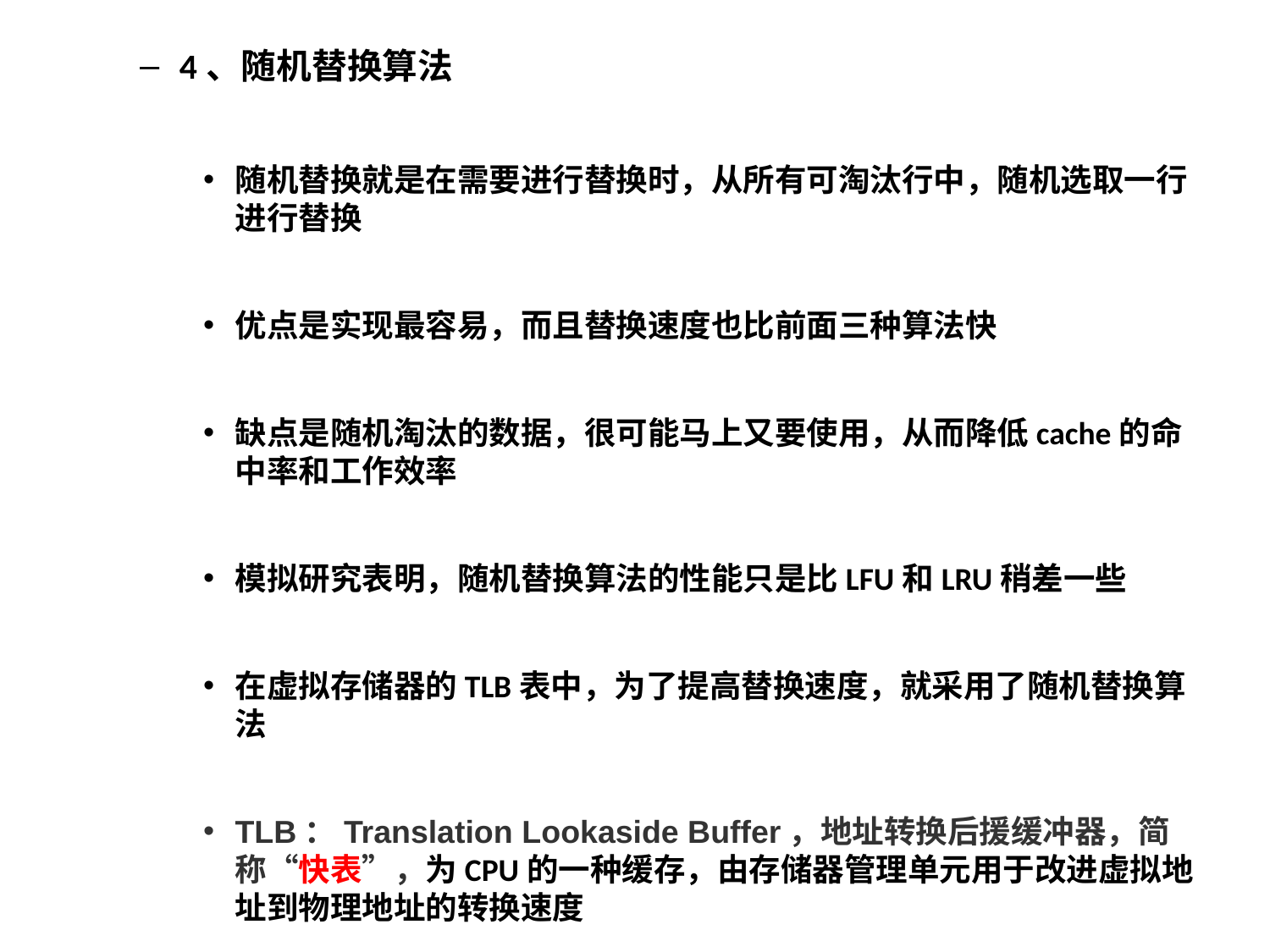

4、随机替换算法

随机替换就是在需要进行替换时，从所有可淘汰行中，随机选取一行进行替换

优点是实现最容易，而且替换速度也比前面三种算法快

缺点是随机淘汰的数据，很可能马上又要使用，从而降低cache的命中率和工作效率

模拟研究表明，随机替换算法的性能只是比LFU和LRU稍差一些

在虚拟存储器的TLB表中，为了提高替换速度，就采用了随机替换算法

TLB：Translation Lookaside Buffer，地址转换后援缓冲器，简称“快表”，为CPU的一种缓存，由存储器管理单元用于改进虚拟地址到物理地址的转换速度